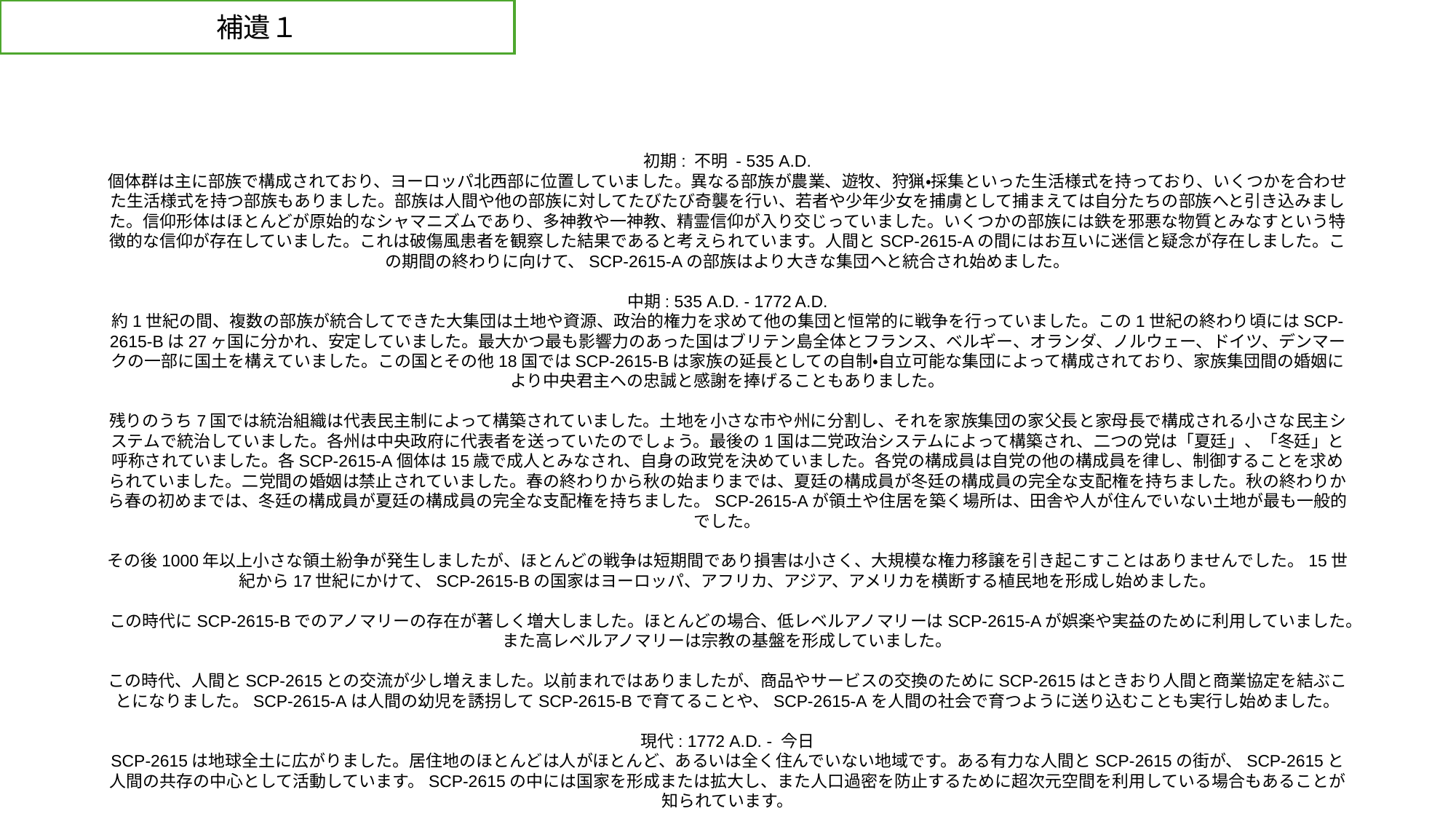

補遺１
初期: 不明 - 535 A.D.
個体群は主に部族で構成されており、ヨーロッパ北西部に位置していました。異なる部族が農業、遊牧、狩猟・採集といった生活様式を持っており、いくつかを合わせた生活様式を持つ部族もありました。部族は人間や他の部族に対してたびたび奇襲を行い、若者や少年少女を捕虜として捕まえては自分たちの部族へと引き込みました。信仰形体はほとんどが原始的なシャマニズムであり、多神教や一神教、精霊信仰が入り交じっていました。いくつかの部族には鉄を邪悪な物質とみなすという特徴的な信仰が存在していました。これは破傷風患者を観察した結果であると考えられています。人間とSCP-2615-Aの間にはお互いに迷信と疑念が存在しました。この期間の終わりに向けて、SCP-2615-Aの部族はより大きな集団へと統合され始めました。

中期: 535 A.D. - 1772 A.D.
約1世紀の間、複数の部族が統合してできた大集団は土地や資源、政治的権力を求めて他の集団と恒常的に戦争を行っていました。この1世紀の終わり頃にはSCP-2615-Bは27ヶ国に分かれ、安定していました。最大かつ最も影響力のあった国はブリテン島全体とフランス、ベルギー、オランダ、ノルウェー、ドイツ、デンマークの一部に国土を構えていました。この国とその他18国ではSCP-2615-Bは家族の延長としての自制・自立可能な集団によって構成されており、家族集団間の婚姻により中央君主への忠誠と感謝を捧げることもありました。

残りのうち7国では統治組織は代表民主制によって構築されていました。土地を小さな市や州に分割し、それを家族集団の家父長と家母長で構成される小さな民主システムで統治していました。各州は中央政府に代表者を送っていたのでしょう。最後の1国は二党政治システムによって構築され、二つの党は「夏廷」、「冬廷」と呼称されていました。各SCP-2615-A個体は15歳で成人とみなされ、自身の政党を決めていました。各党の構成員は自党の他の構成員を律し、制御することを求められていました。二党間の婚姻は禁止されていました。春の終わりから秋の始まりまでは、夏廷の構成員が冬廷の構成員の完全な支配権を持ちました。秋の終わりから春の初めまでは、冬廷の構成員が夏廷の構成員の完全な支配権を持ちました。SCP-2615-Aが領土や住居を築く場所は、田舎や人が住んでいない土地が最も一般的でした。

その後1000年以上小さな領土紛争が発生しましたが、ほとんどの戦争は短期間であり損害は小さく、大規模な権力移譲を引き起こすことはありませんでした。15世紀から17世紀にかけて、SCP-2615-Bの国家はヨーロッパ、アフリカ、アジア、アメリカを横断する植民地を形成し始めました。

この時代にSCP-2615-Bでのアノマリーの存在が著しく増大しました。ほとんどの場合、低レベルアノマリーはSCP-2615-Aが娯楽や実益のために利用していました。また高レベルアノマリーは宗教の基盤を形成していました。

この時代、人間とSCP-2615との交流が少し増えました。以前まれではありましたが、商品やサービスの交換のためにSCP-2615はときおり人間と商業協定を結ぶことになりました。SCP-2615-Aは人間の幼児を誘拐してSCP-2615-Bで育てることや、SCP-2615-Aを人間の社会で育つように送り込むことも実行し始めました。

現代: 1772 A.D. - 今日
SCP-2615は地球全土に広がりました。居住地のほとんどは人がほとんど、あるいは全く住んでいない地域です。ある有力な人間とSCP-2615の街が、SCP-2615と人間の共存の中心として活動しています。SCP-2615の中には国家を形成または拡大し、また人口過密を防止するために超次元空間を利用している場合もあることが知られています。

SCP-2615の領土のほとんどは、元々存在していたSCP-2615の27国のうちの25国のうちの1国に忠誠を誓っており、元の君主国家のうち2国は最大の君主国家に併合されました。これらの領土の存在により基準世界の国家の地政学的地位が変化しています。ほとんどの国家は保有領土が縮小し、多くの国家はSCP-2615国家への接近や関係に基づき富や権力が増減しています。

アノマリーがSCP-2615-Aの日常生活やSCP-2615-Bに著しい速さで浸透しており、人類の生活や社会へのアノマリーの氾濫が発生しています。財団とほとんどの要注意団体が依然活動中ですが、異常の隠蔽を維持することには興味がなく、アノマリーに対しては比較的寛大な態度をとっています。